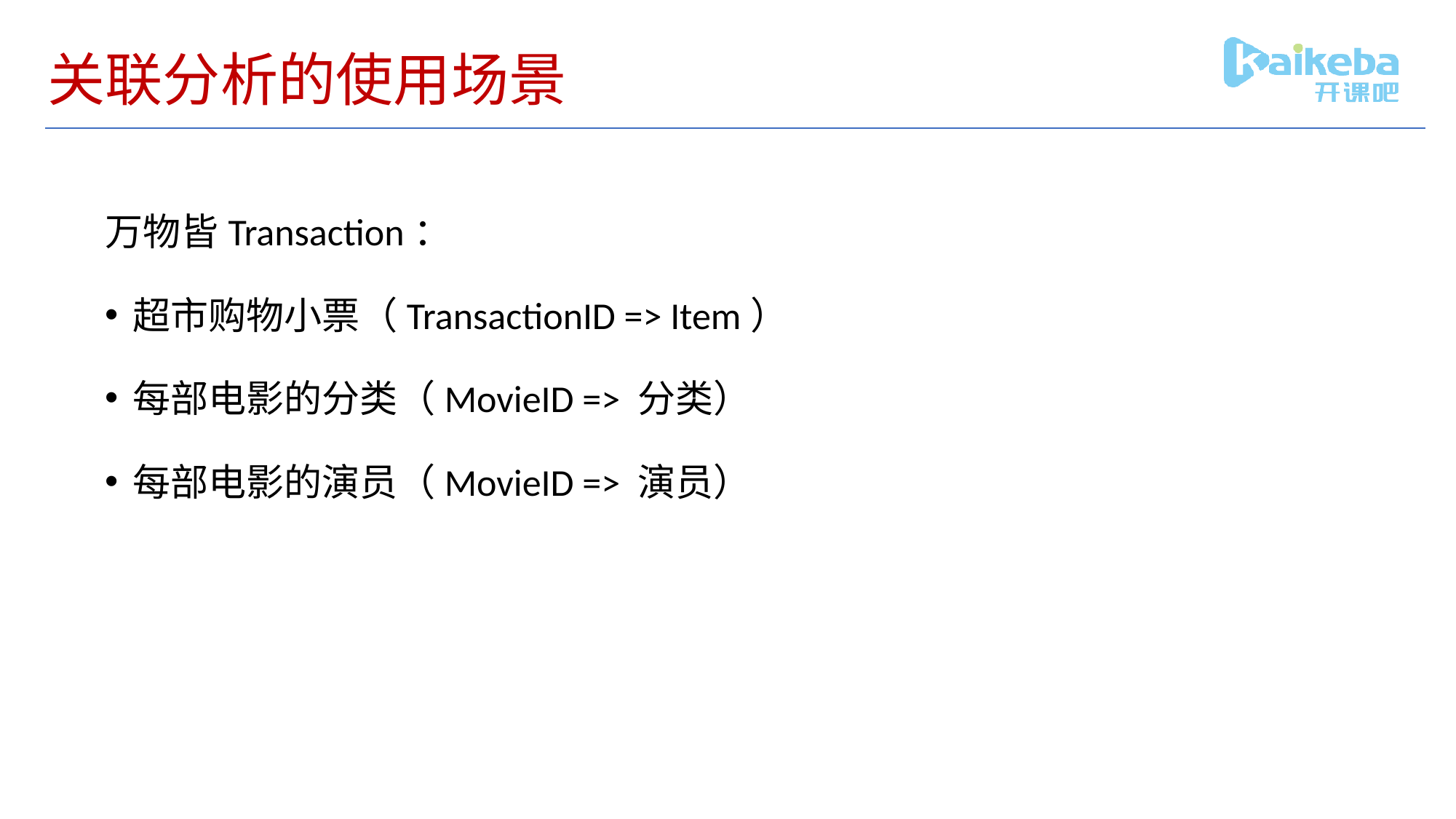

# 关联分析的使用场景
万物皆Transaction：
超市购物小票（TransactionID => Item）
每部电影的分类（MovieID => 分类）
每部电影的演员（MovieID => 演员）